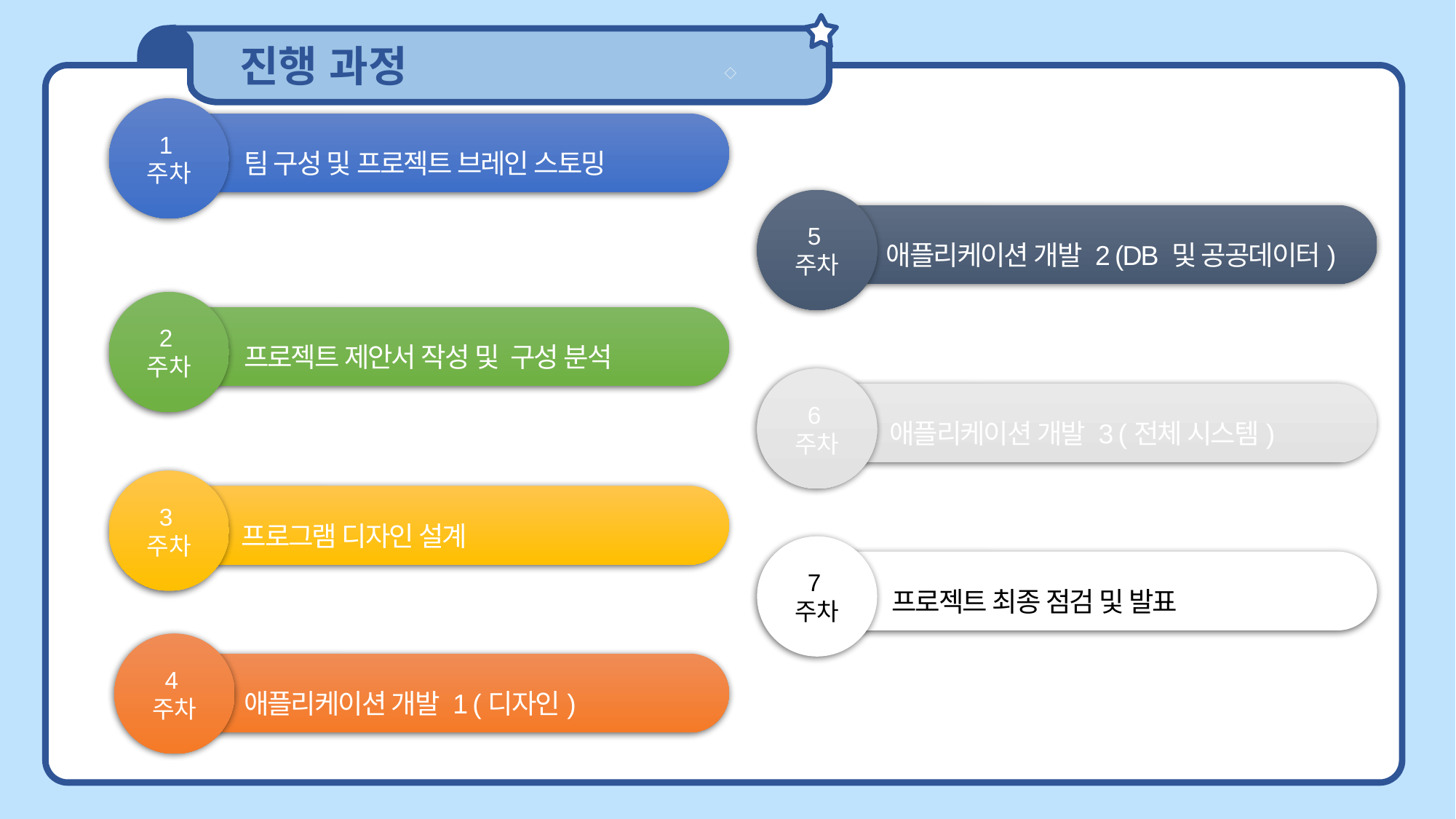

진행 과정

1주차
          팀 구성 및 프로젝트 브레인 스토밍
5주차
         애플리케이션 개발 2 (DB 및 공공데이터)
2주차
          프로젝트 제안서 작성 및  구성 분석
6주차
             애플리케이션 개발 3 (전체 시스템)
3주차
             프로그램 디자인 설계
7주차
          프로젝트 최종 점검 및 발표
4주차
          애플리케이션 개발 1 (디자인)